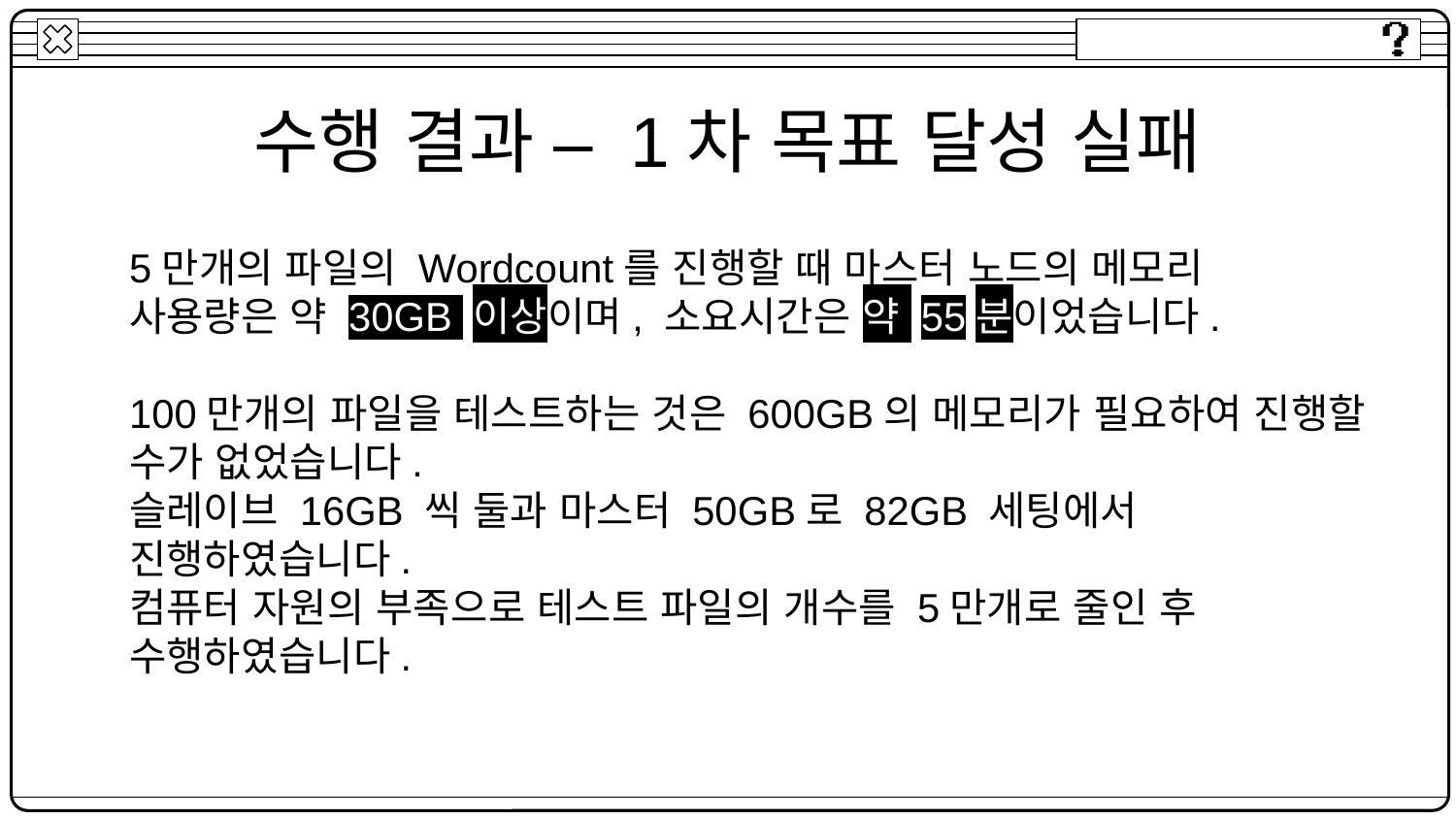

수행 결과 – 1차 목표 달성 실패
5만개의 파일의 Wordcount를 진행할 때 마스터 노드의 메모리
사용량은 약 30GB 이상이며, 소요시간은 약 55분이었습니다.

100만개의 파일을 테스트하는 것은 600GB의 메모리가 필요하여 진행할 수가 없었습니다.
슬레이브 16GB 씩 둘과 마스터 50GB로 82GB 세팅에서 진행하였습니다.
컴퓨터 자원의 부족으로 테스트 파일의 개수를 5만개로 줄인 후 수행하였습니다.